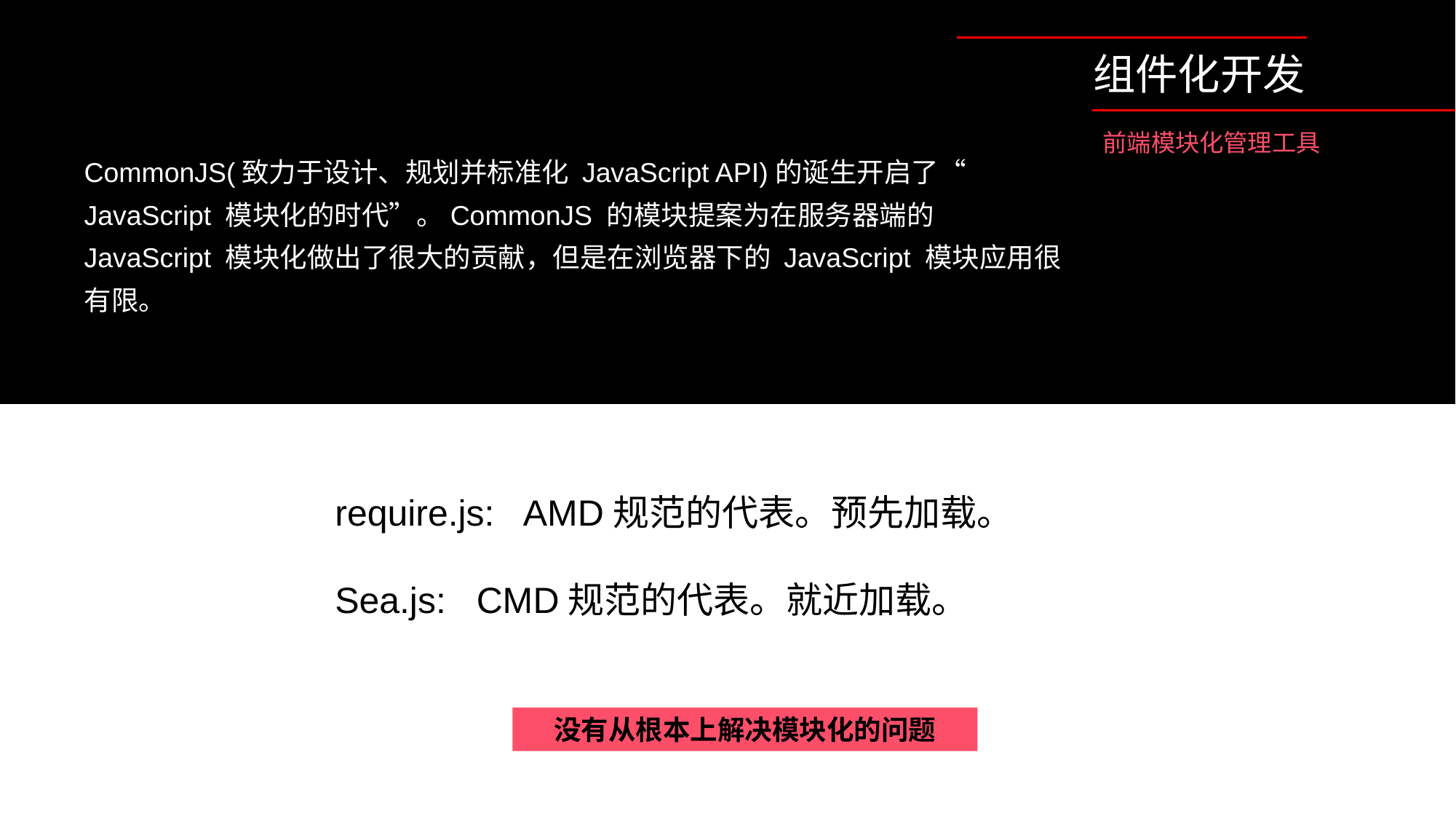

组件化开发
前端模块化管理工具
CommonJS(致力于设计、规划并标准化 JavaScript API)的诞生开启了“ JavaScript 模块化的时代”。CommonJS 的模块提案为在服务器端的 JavaScript 模块化做出了很大的贡献，但是在浏览器下的 JavaScript 模块应用很有限。
require.js:   AMD规范的代表。预先加载。

Sea.js:   CMD规范的代表。就近加载。
没有从根本上解决模块化的问题